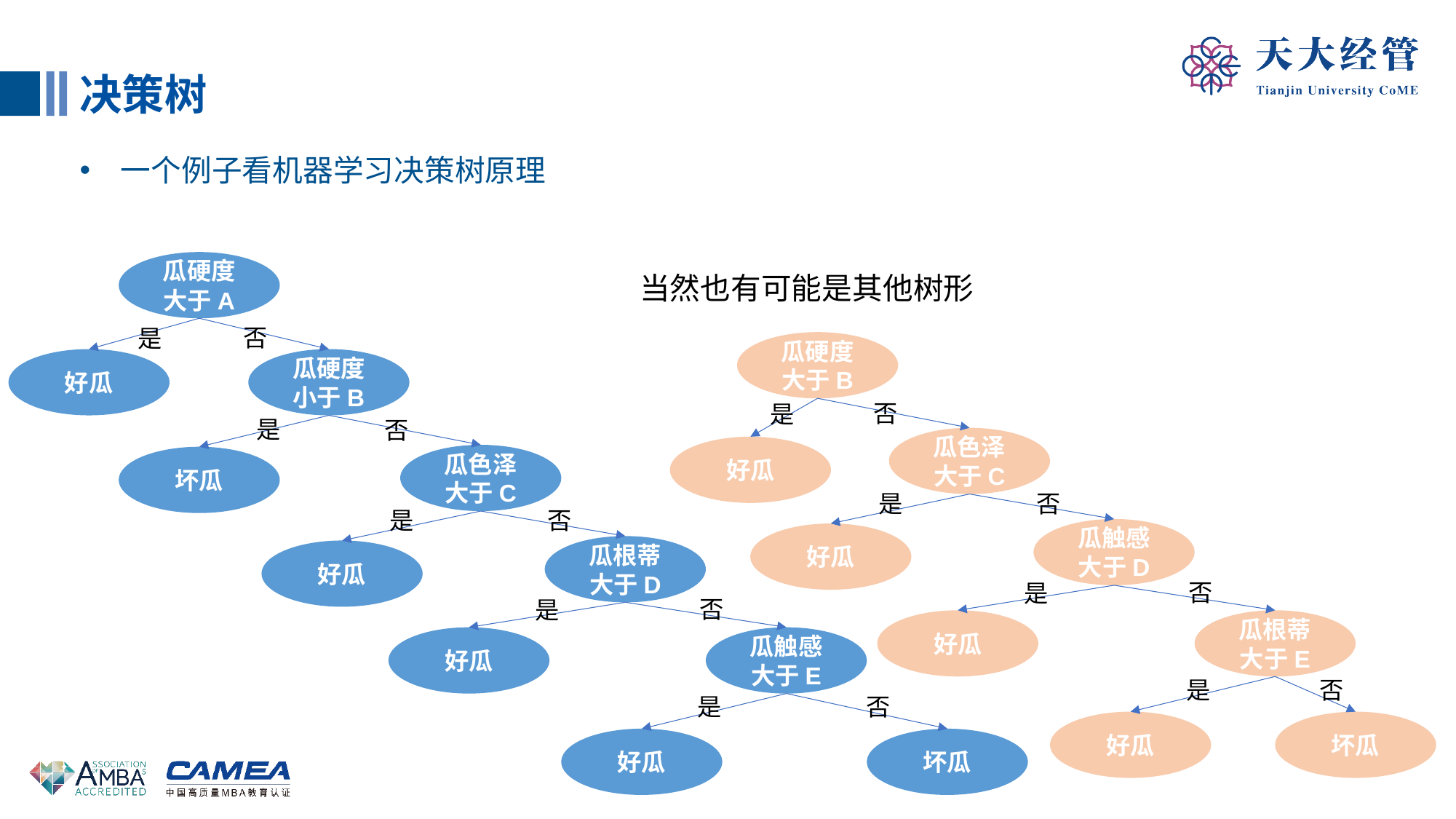

决策树

一个例子看机器学习决策树原理
当然也有可能是其他树形
瓜硬度
大于A
否
是
好瓜
瓜硬度
小于B
是
否
瓜色泽
大于C
坏瓜
是
否
瓜根蒂大于D
好瓜
否
是
好瓜
瓜触感大于E
是
否
好瓜
坏瓜
瓜硬度
大于B
否
是
瓜色泽
大于C
好瓜
是
否
瓜触感
大于D
好瓜
否
是
好瓜
瓜根蒂大于E
是
否
好瓜
坏瓜